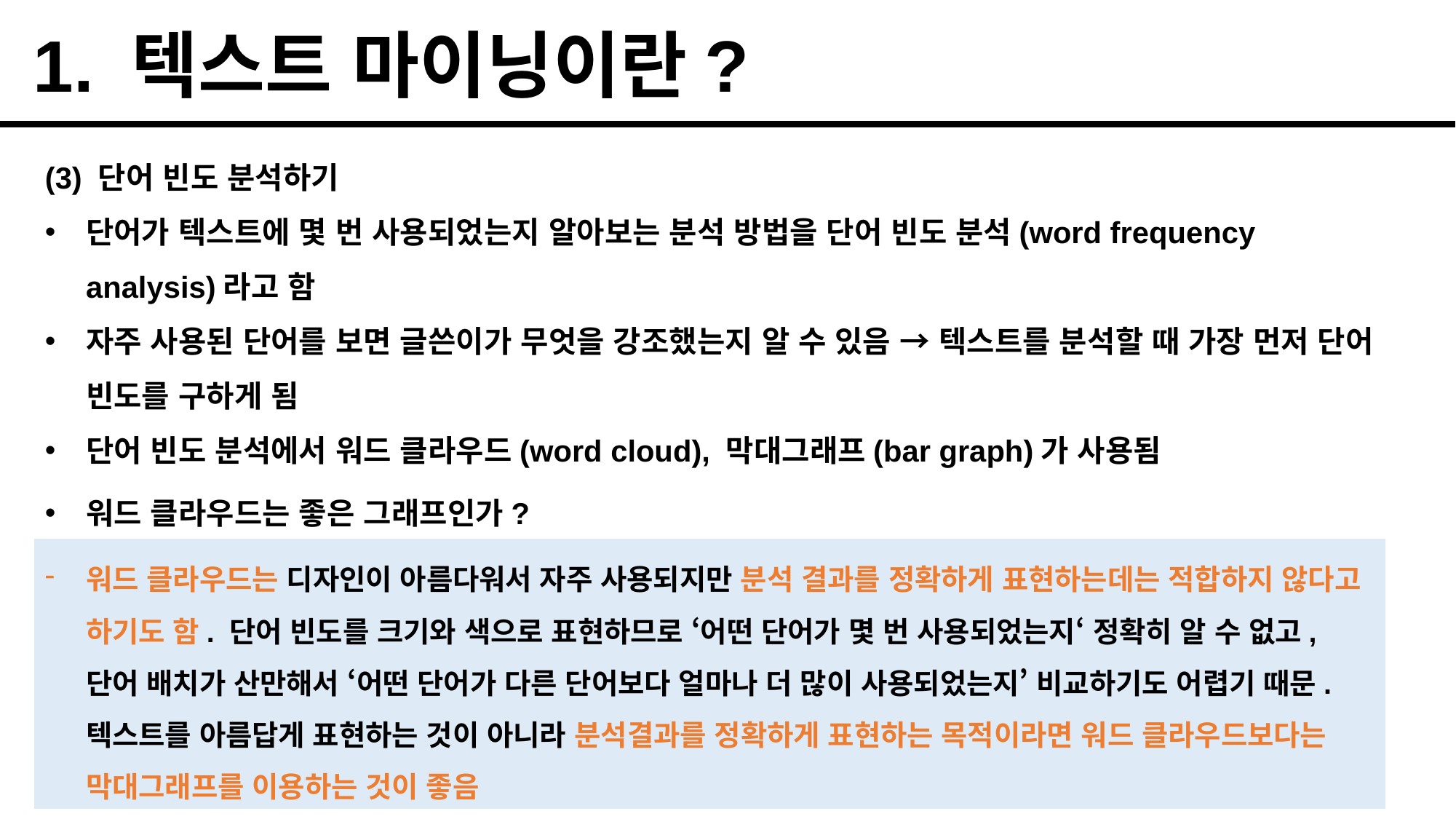

1. 텍스트 마이닝이란?
(3) 단어 빈도 분석하기
단어가 텍스트에 몇 번 사용되었는지 알아보는 분석 방법을 단어 빈도 분석(word frequency analysis)라고 함
자주 사용된 단어를 보면 글쓴이가 무엇을 강조했는지 알 수 있음 → 텍스트를 분석할 때 가장 먼저 단어 빈도를 구하게 됨
단어 빈도 분석에서 워드 클라우드(word cloud), 막대그래프(bar graph)가 사용됨

워드 클라우드는 좋은 그래프인가?
워드 클라우드는 디자인이 아름다워서 자주 사용되지만 분석 결과를 정확하게 표현하는데는 적합하지 않다고 하기도 함. 단어 빈도를 크기와 색으로 표현하므로 ‘어떤 단어가 몇 번 사용되었는지‘ 정확히 알 수 없고, 단어 배치가 산만해서 ‘어떤 단어가 다른 단어보다 얼마나 더 많이 사용되었는지’ 비교하기도 어렵기 때문. 텍스트를 아름답게 표현하는 것이 아니라 분석결과를 정확하게 표현하는 목적이라면 워드 클라우드보다는 막대그래프를 이용하는 것이 좋음